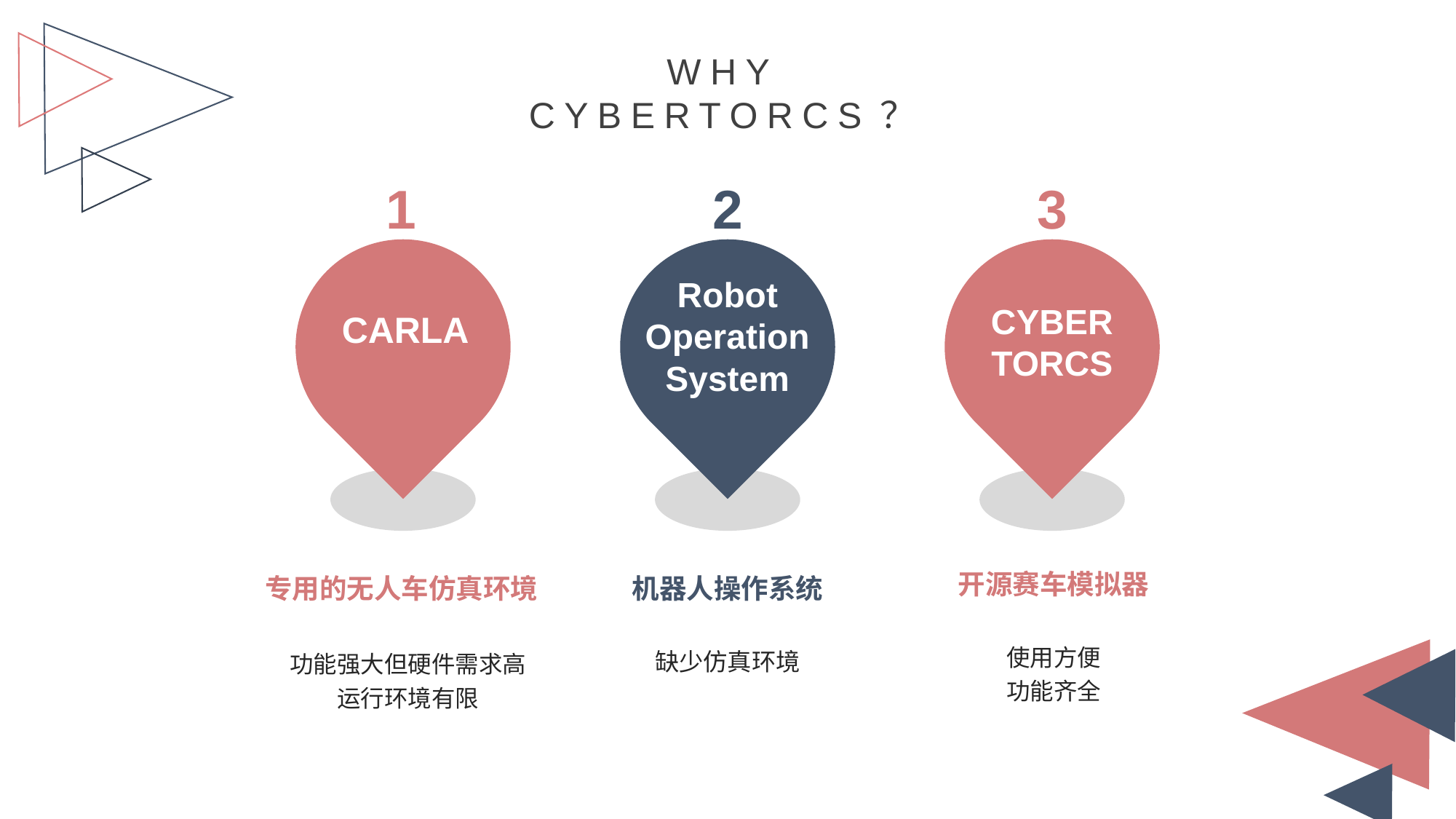

WHY CYBERTORCS？
1
2
3

CARLA
CYBER
TORCS
Robot
Operation
System

开源赛车模拟器
使用方便
功能齐全
专用的无人车仿真环境
功能强大但硬件需求高
运行环境有限
机器人操作系统
缺少仿真环境